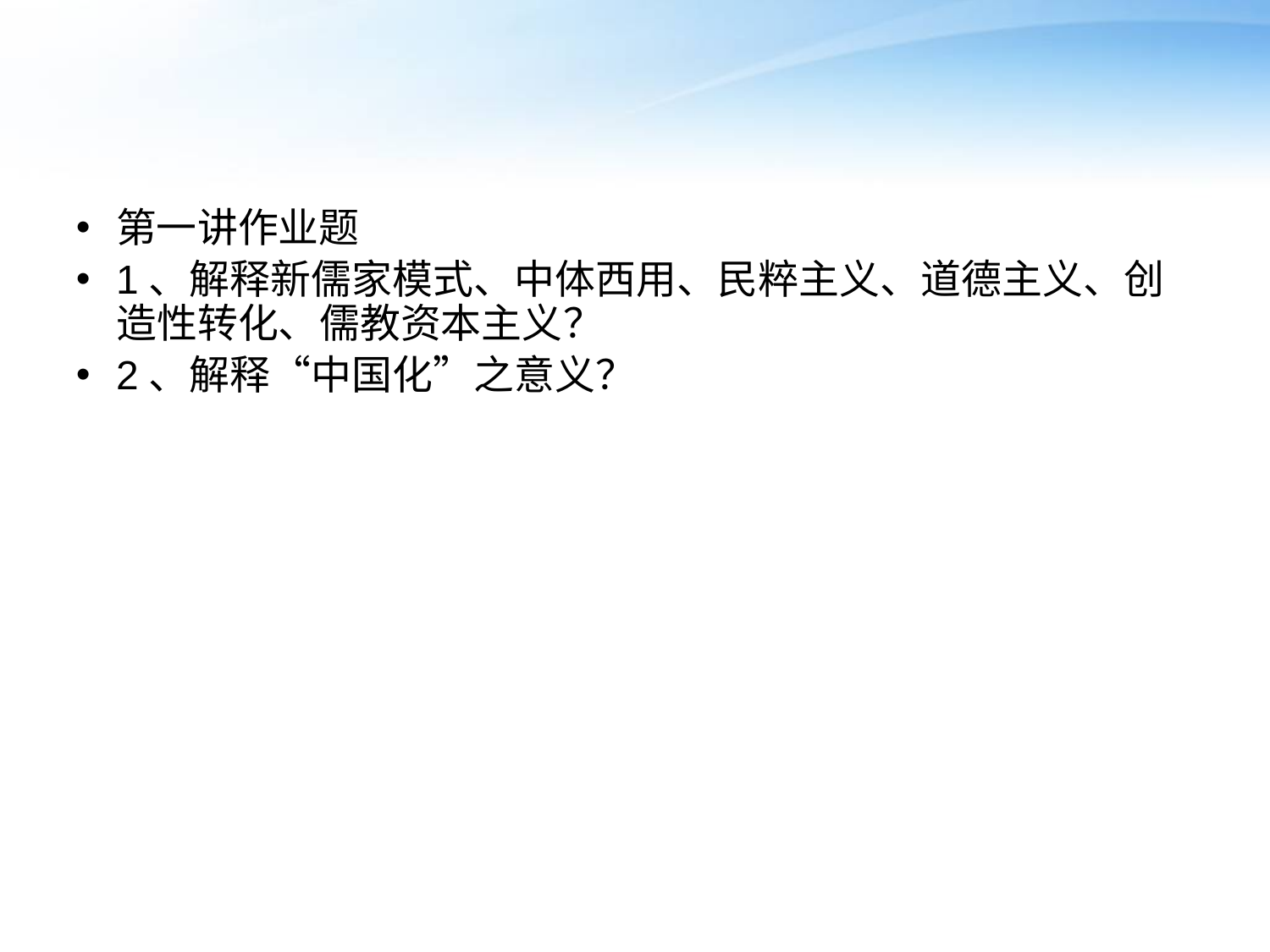

#
第一讲作业题
1、解释新儒家模式、中体西用、民粹主义、道德主义、创造性转化、儒教资本主义？
2、解释“中国化”之意义？